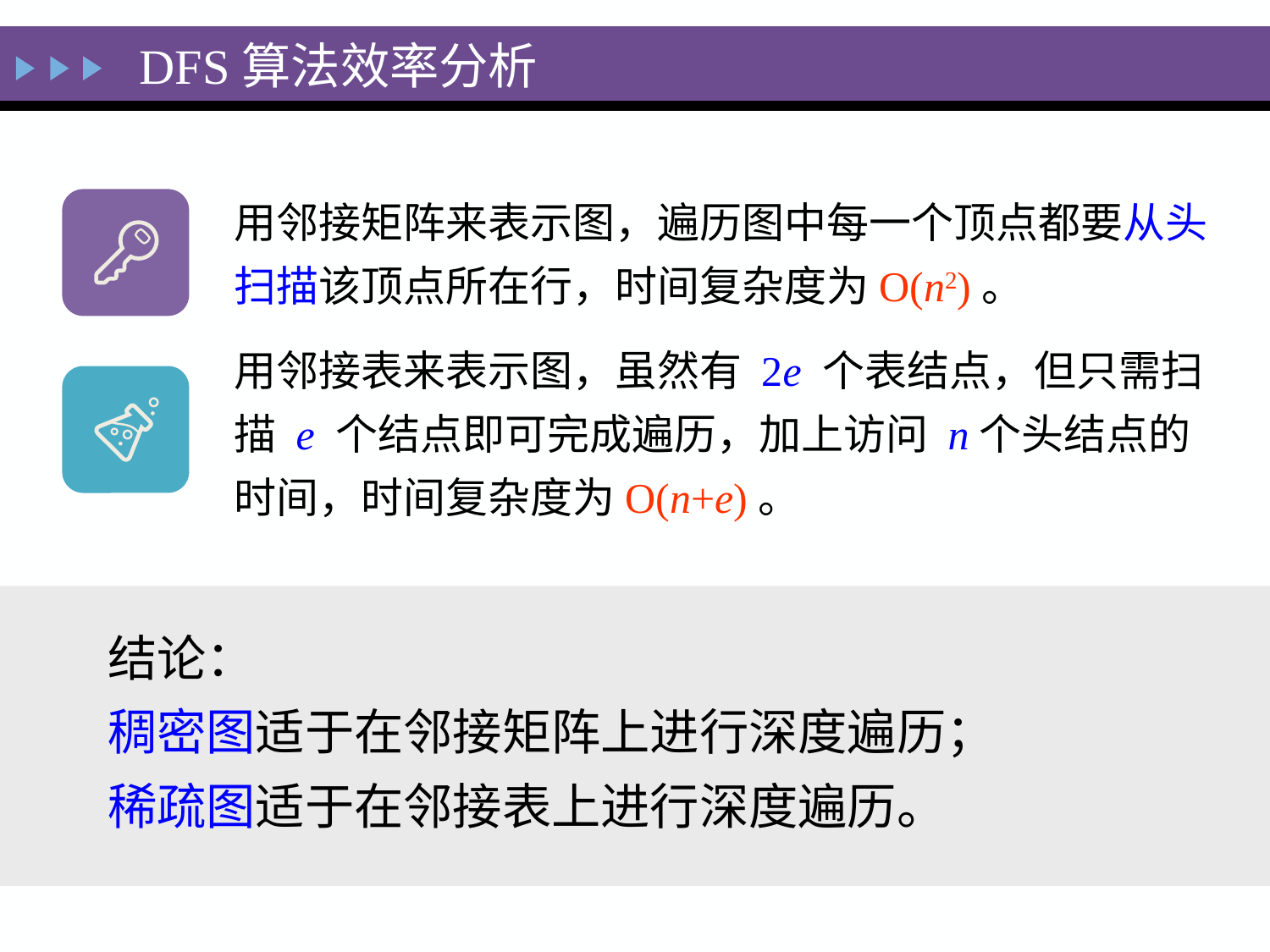

DFS算法效率分析
用邻接矩阵来表示图，遍历图中每一个顶点都要从头扫描该顶点所在行，时间复杂度为O(n2)。
用邻接表来表示图，虽然有 2e 个表结点，但只需扫描 e 个结点即可完成遍历，加上访问 n个头结点的时间，时间复杂度为O(n+e)。

结论：
稠密图适于在邻接矩阵上进行深度遍历；
稀疏图适于在邻接表上进行深度遍历。